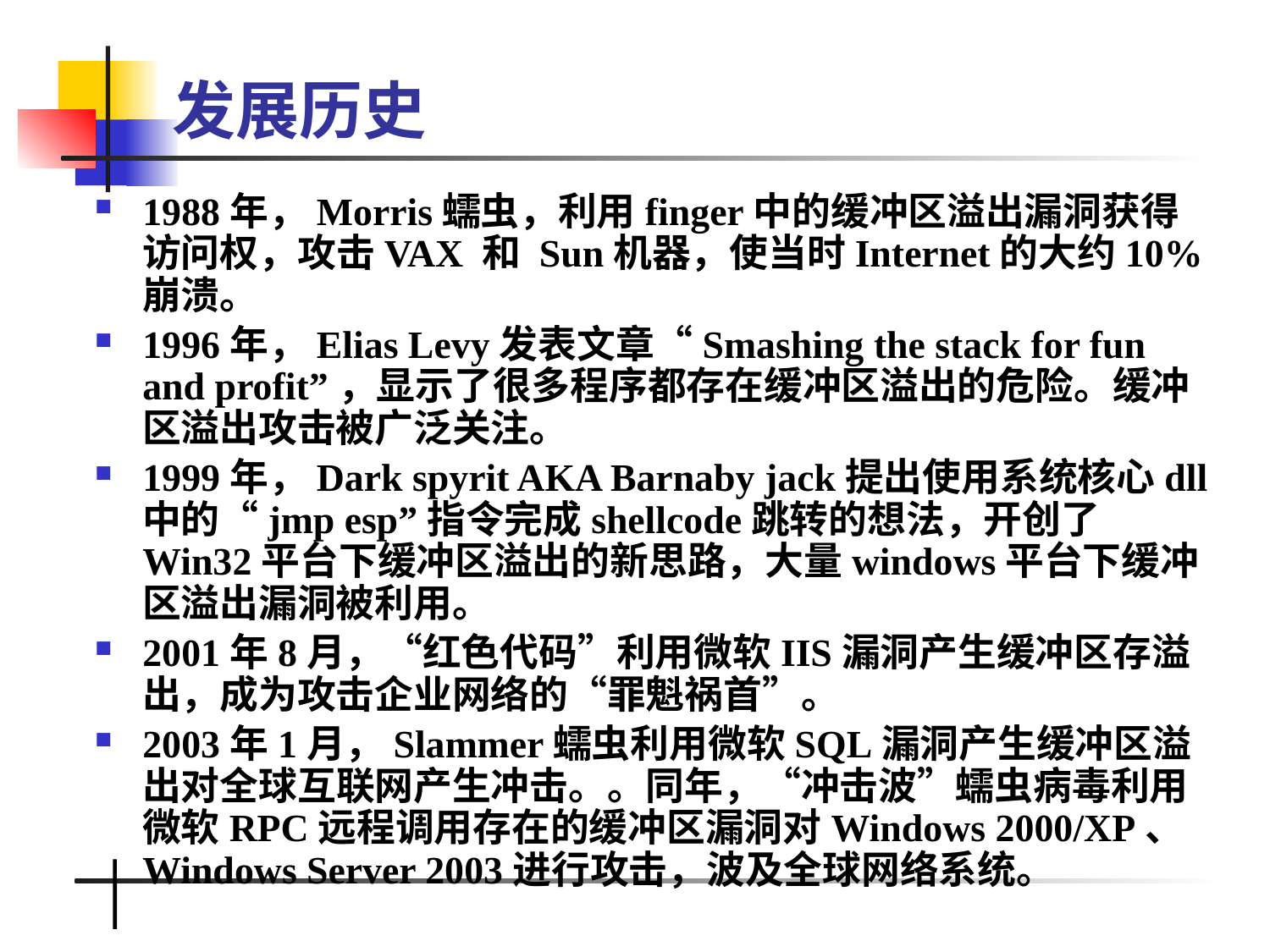

# 发展历史
1988年，Morris蠕虫，利用finger中的缓冲区溢出漏洞获得访问权，攻击VAX 和 Sun机器，使当时Internet的大约10%崩溃。
1996年，Elias Levy发表文章“Smashing the stack for fun and profit”，显示了很多程序都存在缓冲区溢出的危险。缓冲区溢出攻击被广泛关注。
1999年，Dark spyrit AKA Barnaby jack提出使用系统核心dll中的“jmp esp”指令完成shellcode跳转的想法，开创了Win32平台下缓冲区溢出的新思路，大量windows平台下缓冲区溢出漏洞被利用。
2001年8月，“红色代码”利用微软IIS漏洞产生缓冲区存溢出，成为攻击企业网络的“罪魁祸首”。
2003年1月，Slammer蠕虫利用微软SQL漏洞产生缓冲区溢出对全球互联网产生冲击。。同年，“冲击波”蠕虫病毒利用微软RPC远程调用存在的缓冲区漏洞对Windows 2000/XP、Windows Server 2003进行攻击，波及全球网络系统。